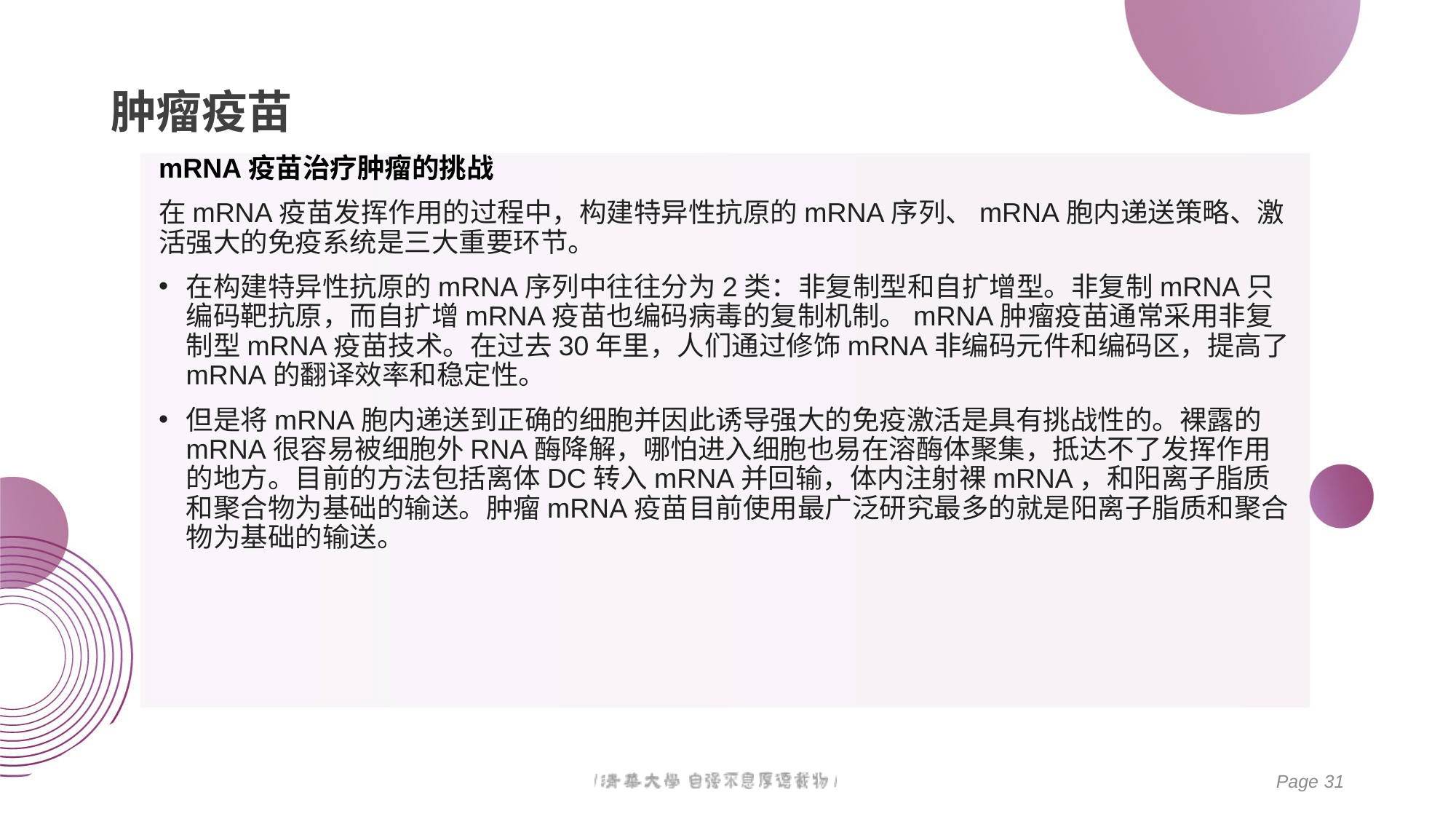

# 肿瘤疫苗
mRNA疫苗治疗肿瘤的挑战
在mRNA疫苗发挥作用的过程中，构建特异性抗原的mRNA序列、mRNA胞内递送策略、激活强大的免疫系统是三大重要环节。
在构建特异性抗原的mRNA序列中往往分为2类：非复制型和自扩增型。非复制mRNA只编码靶抗原，而自扩增mRNA疫苗也编码病毒的复制机制。mRNA肿瘤疫苗通常采用非复制型mRNA疫苗技术。在过去30年里，人们通过修饰mRNA非编码元件和编码区，提高了mRNA的翻译效率和稳定性。
但是将mRNA胞内递送到正确的细胞并因此诱导强大的免疫激活是具有挑战性的。裸露的mRNA很容易被细胞外RNA酶降解，哪怕进入细胞也易在溶酶体聚集，抵达不了发挥作用的地方。目前的方法包括离体DC转入mRNA并回输，体内注射裸mRNA，和阳离子脂质和聚合物为基础的输送。肿瘤mRNA疫苗目前使用最广泛研究最多的就是阳离子脂质和聚合物为基础的输送。
Page 31